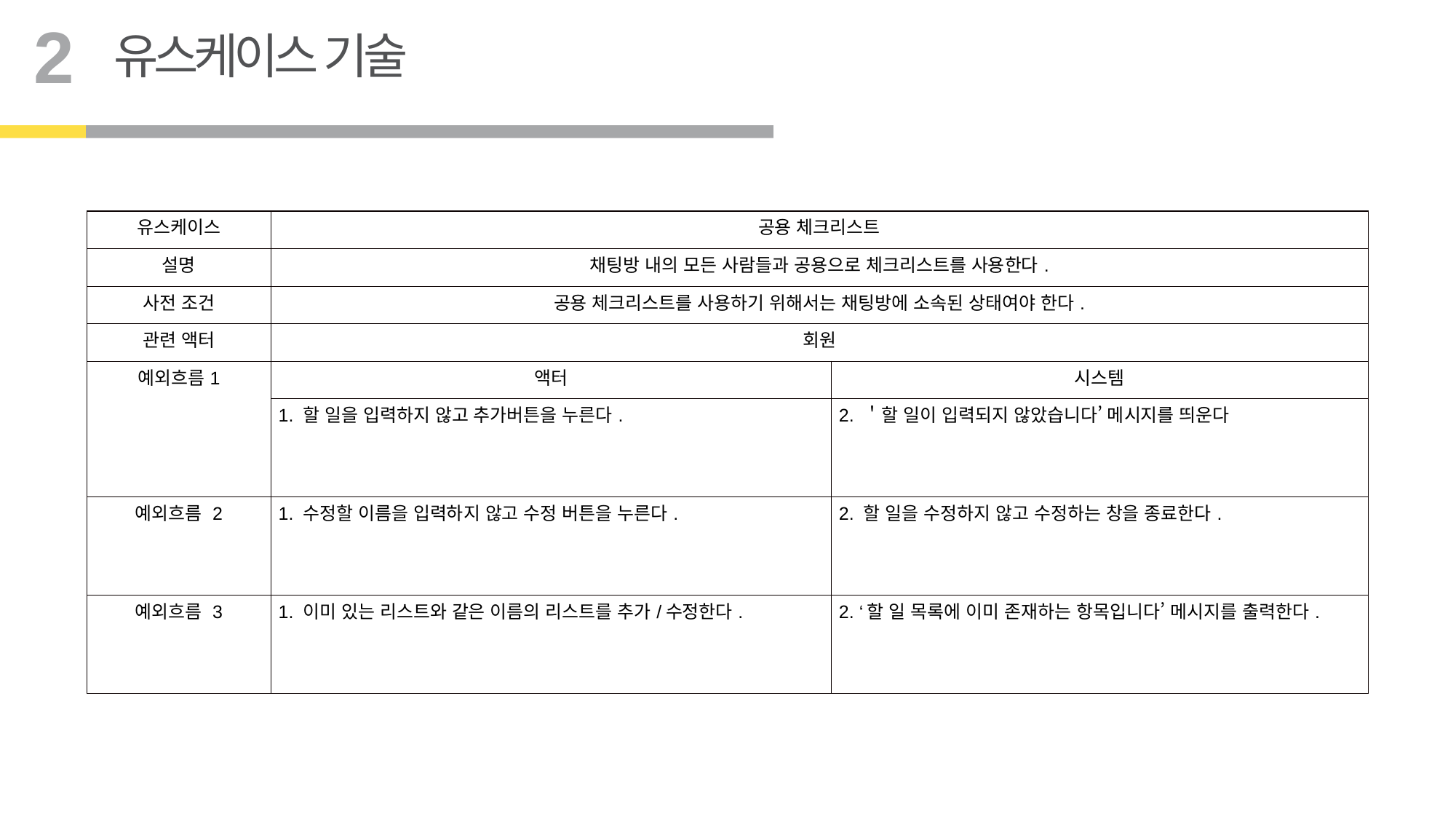

2
유스케이스 기술

| 유스케이스 | 공용 체크리스트 |  |
| --- | --- | --- |
| 설명 | 채팅방 내의 모든 사람들과 공용으로 체크리스트를 사용한다. |  |
| 사전 조건 | 공용 체크리스트를 사용하기 위해서는 채팅방에 소속된 상태여야 한다. |  |
| 관련 액터 | 회원 |  |
| 예외흐름1 | 액터 | 시스템 |
|  | 1. 할 일을 입력하지 않고 추가버튼을 누른다. | 2. ＇할 일이 입력되지 않았습니다’ 메시지를 띄운다 |
| 예외흐름 2 | 1. 수정할 이름을 입력하지 않고 수정 버튼을 누른다. | 2. 할 일을 수정하지 않고 수정하는 창을 종료한다. |
| 예외흐름 3 | 1. 이미 있는 리스트와 같은 이름의 리스트를 추가/수정한다. | 2. ‘할 일 목록에 이미 존재하는 항목입니다’ 메시지를 출력한다. |